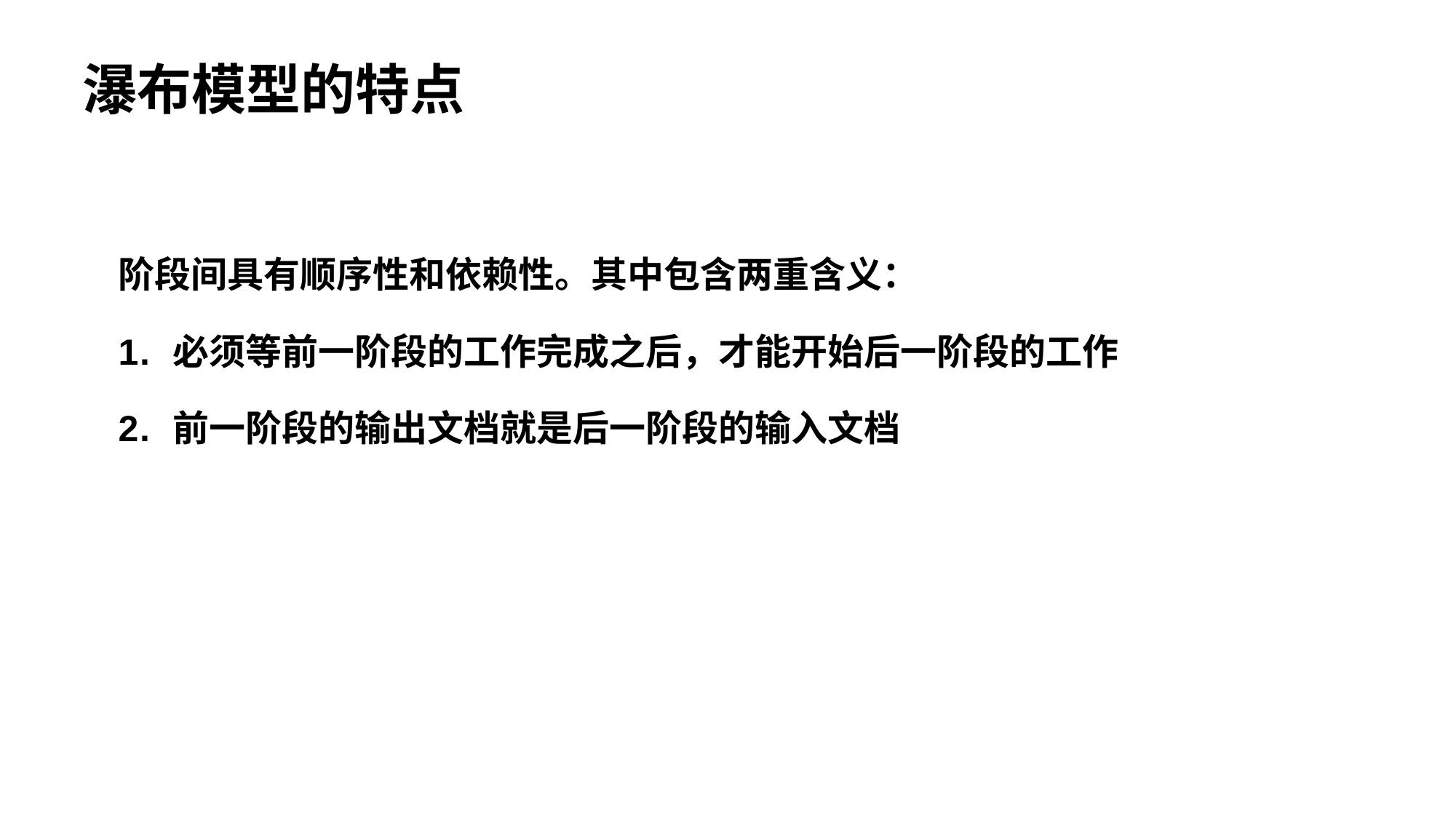

瀑布模型的特点

阶段间具有顺序性和依赖性。其中包含两重含义：
必须等前一阶段的工作完成之后，才能开始后一阶段的工作
前一阶段的输出文档就是后一阶段的输入文档